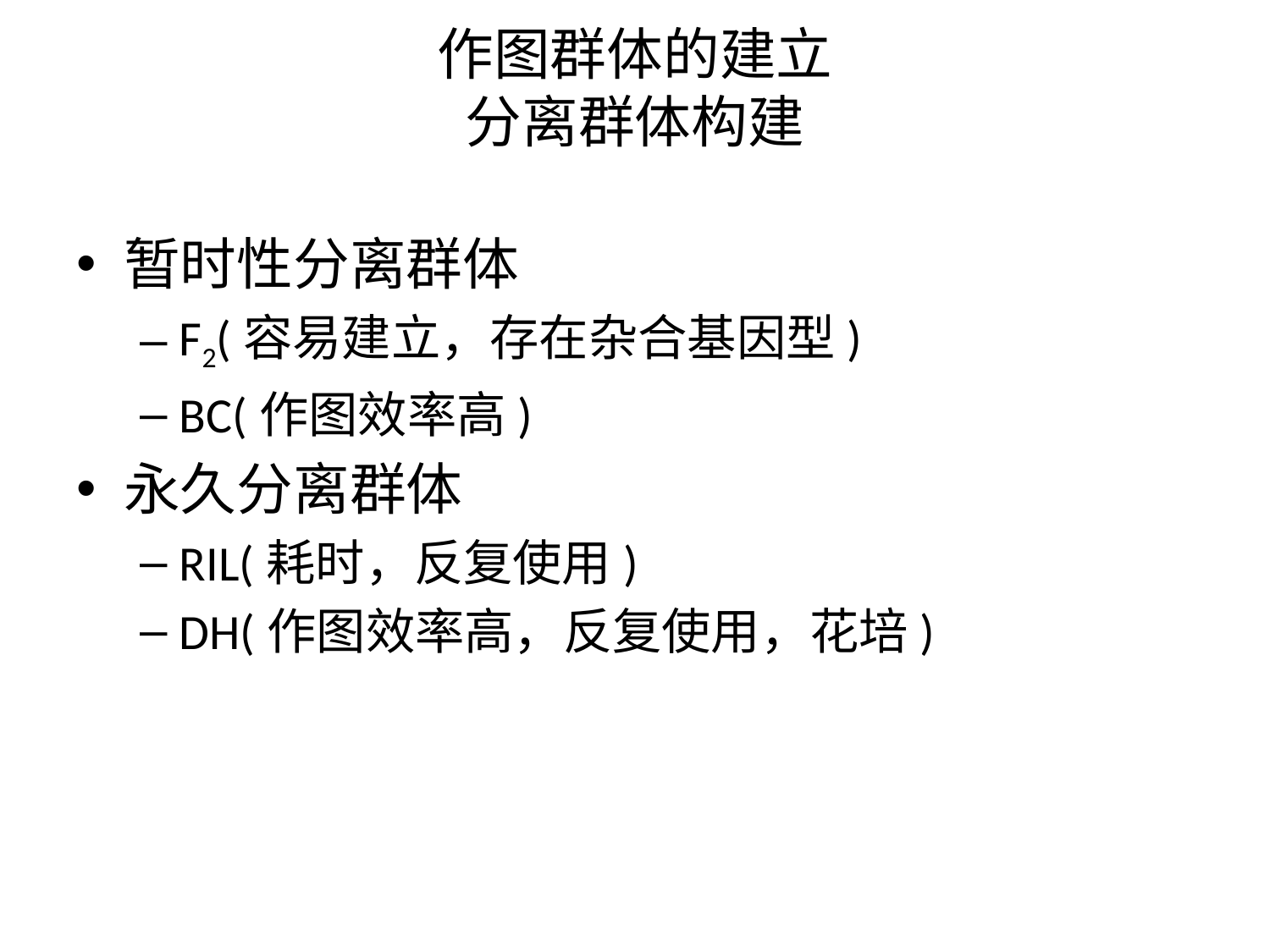

# 作图群体的建立 分离群体构建
暂时性分离群体
F2(容易建立，存在杂合基因型)
BC(作图效率高)
永久分离群体
RIL(耗时，反复使用)
DH(作图效率高，反复使用，花培)